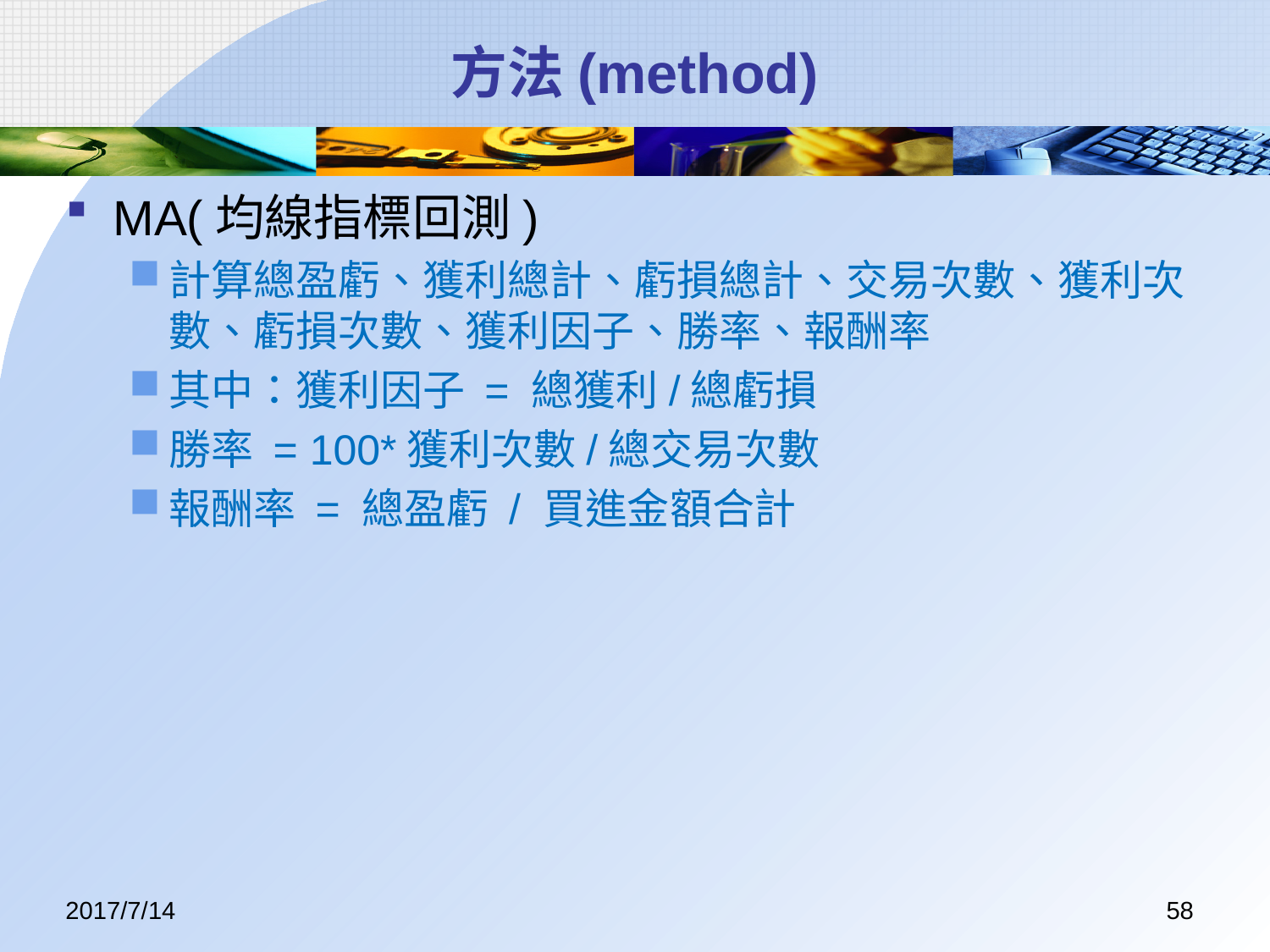

# 方法(method)
MA(均線指標回測)
計算總盈虧、獲利總計、虧損總計、交易次數、獲利次數、虧損次數、獲利因子、勝率、報酬率
其中：獲利因子 = 總獲利/總虧損
勝率 = 100*獲利次數/總交易次數
報酬率 = 總盈虧 / 買進金額合計

2017/7/14
58